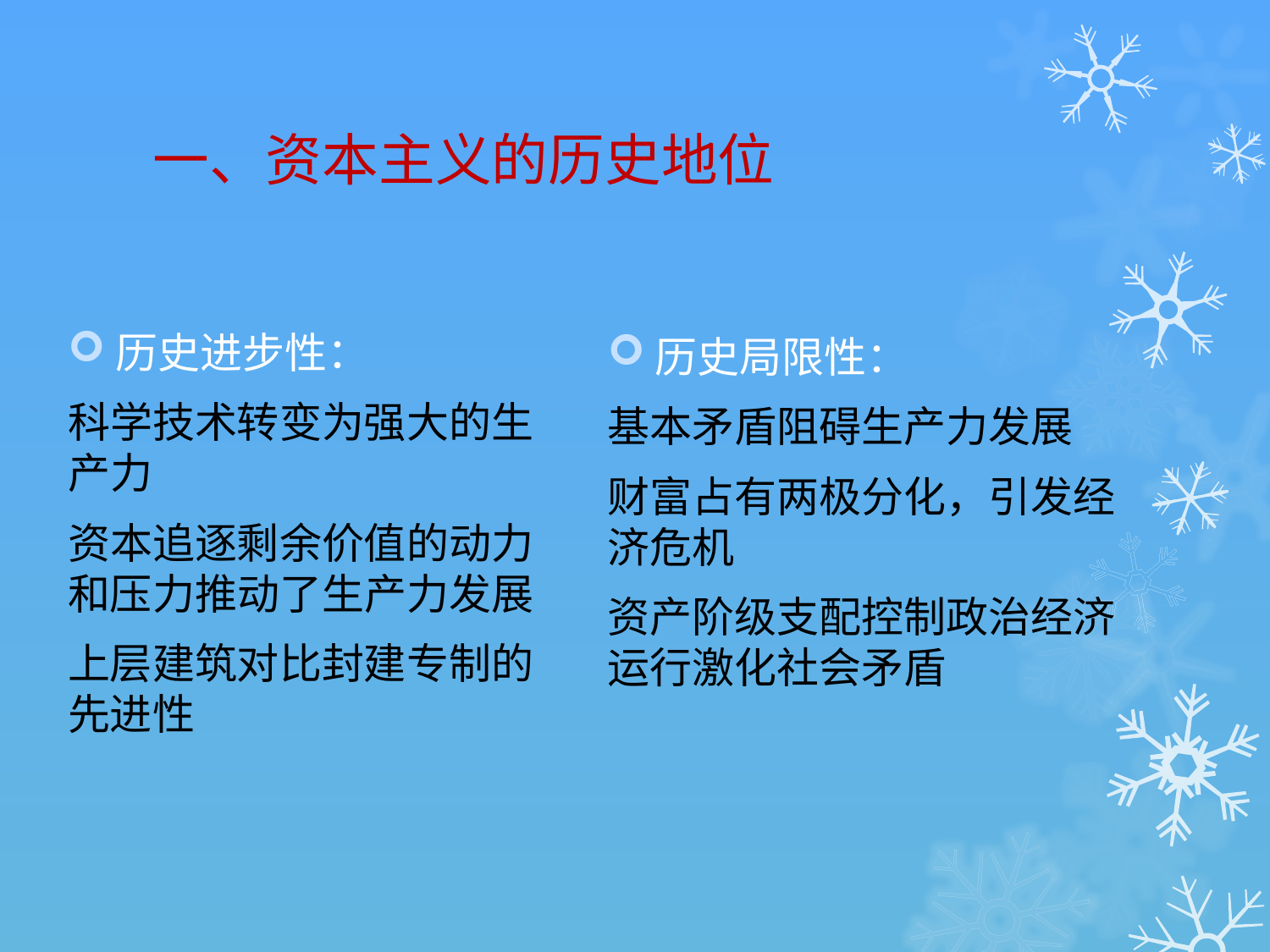

# 一、资本主义的历史地位
历史局限性：
基本矛盾阻碍生产力发展
财富占有两极分化，引发经济危机
资产阶级支配控制政治经济运行激化社会矛盾
历史进步性：
科学技术转变为强大的生产力
资本追逐剩余价值的动力和压力推动了生产力发展
上层建筑对比封建专制的先进性